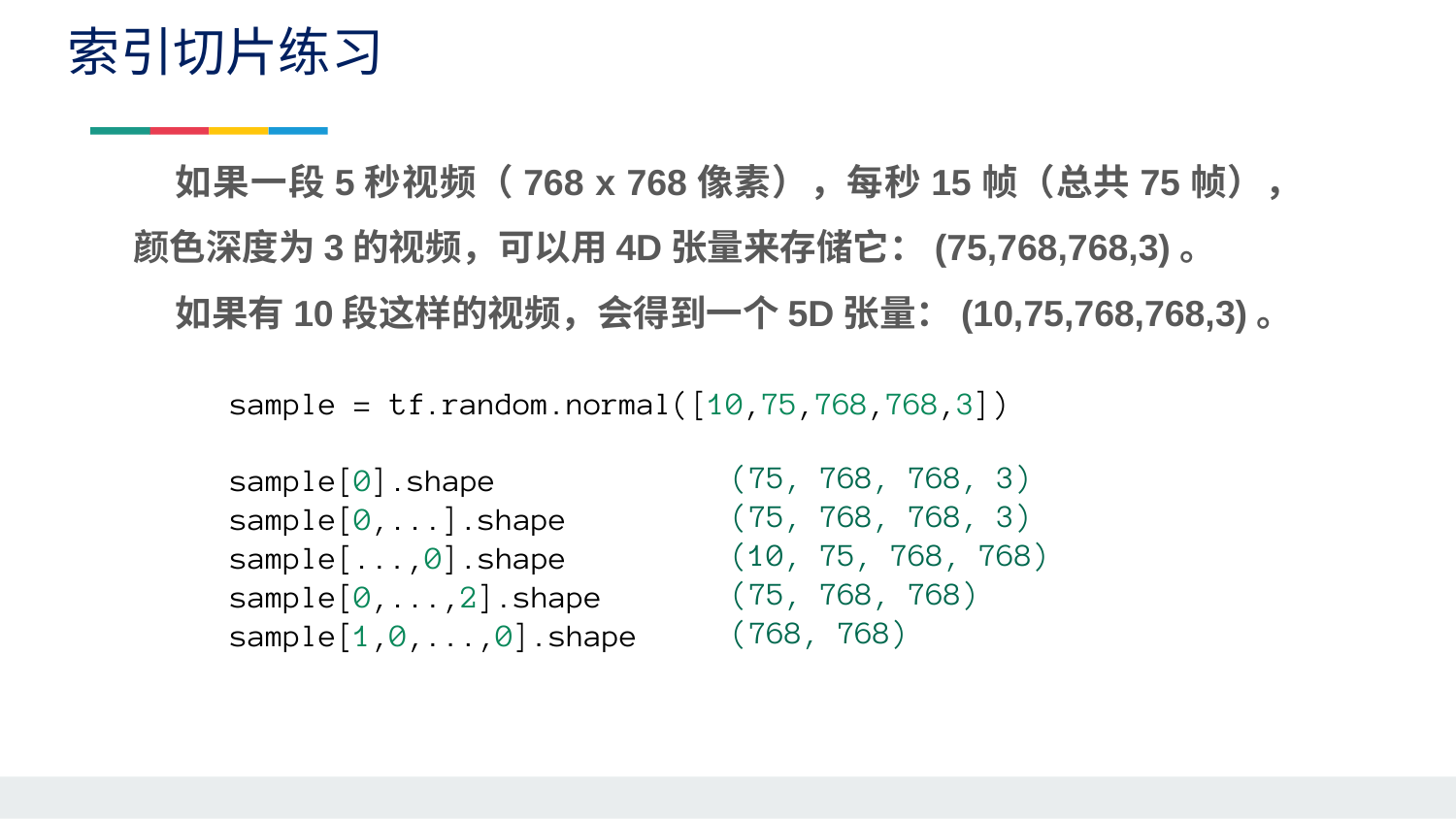

索引切片练习
如果一段5秒视频（768 x 768像素），每秒15帧（总共75帧），颜色深度为3的视频，可以用4D张量来存储它：(75,768,768,3)。
如果有10段这样的视频，会得到一个5D张量：(10,75,768,768,3)。
sample = tf.random.normal([10,75,768,768,3])

sample[0].shape
sample[0,...].shape
sample[...,0].shape
sample[0,...,2].shape
sample[1,0,...,0].shape

(75, 768, 768, 3)
(75, 768, 768, 3)
(10, 75, 768, 768)
(75, 768, 768)
(768, 768)